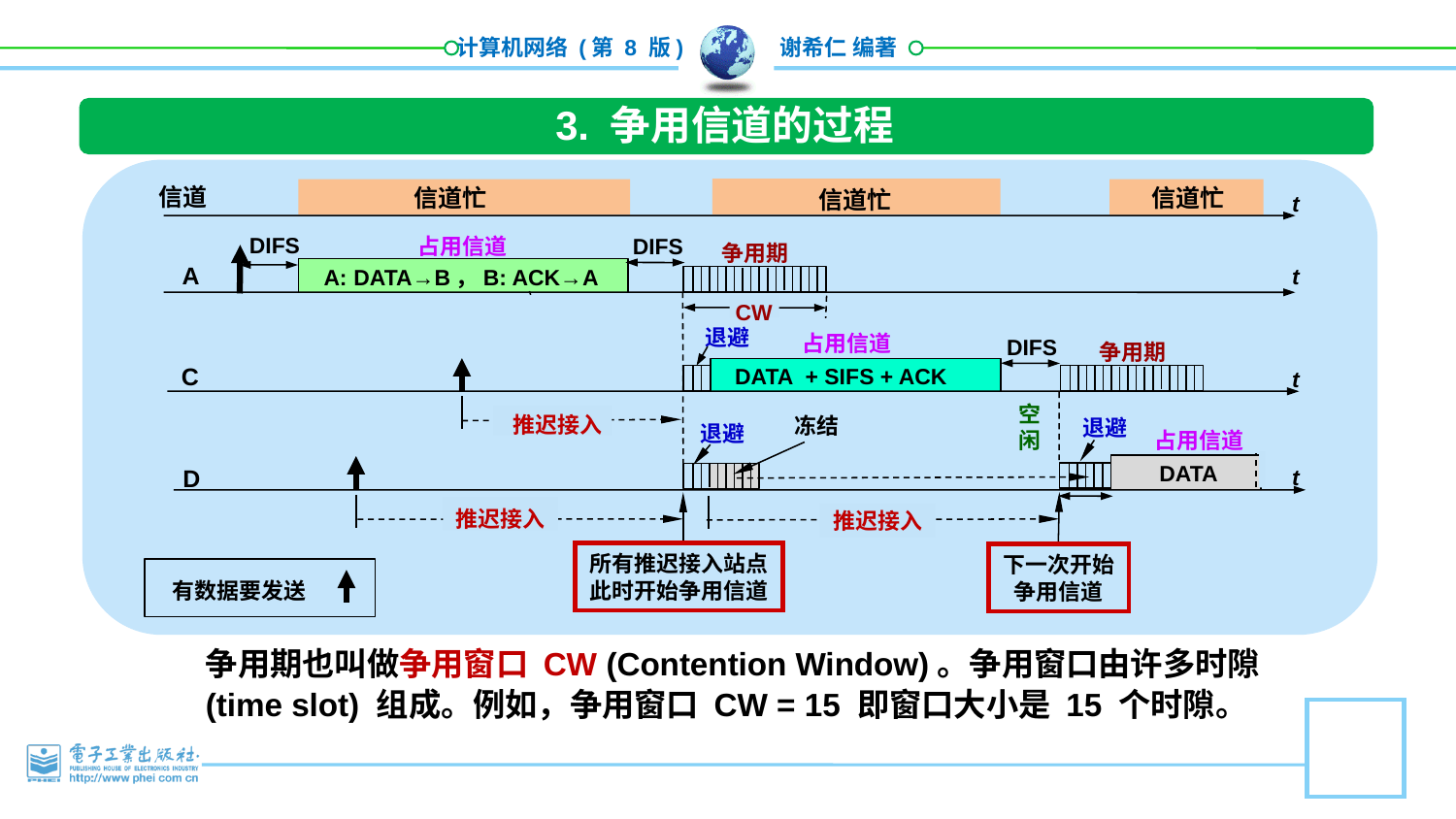

3. 争用信道的过程

信道
信道忙
信道忙
信道忙

t

DIFS
占用信道
DIFS
A
t
A: DATA→B，B: ACK→A

占用信道
DIFS
争用期
C
DATA  + SIFS + ACK
t

空
闲
推迟接入

冻结
退避
占用信道

DATA

D
t

推迟接入
推迟接入

所有推迟接入站点
此时开始争用信道
下一次开始
争用信道

有数据要发送
争用期
CW

退避
退避
争用期也叫做争用窗口 CW (Contention Window)。争用窗口由许多时隙 (time slot) 组成。例如，争用窗口 CW = 15 即窗口大小是 15 个时隙。